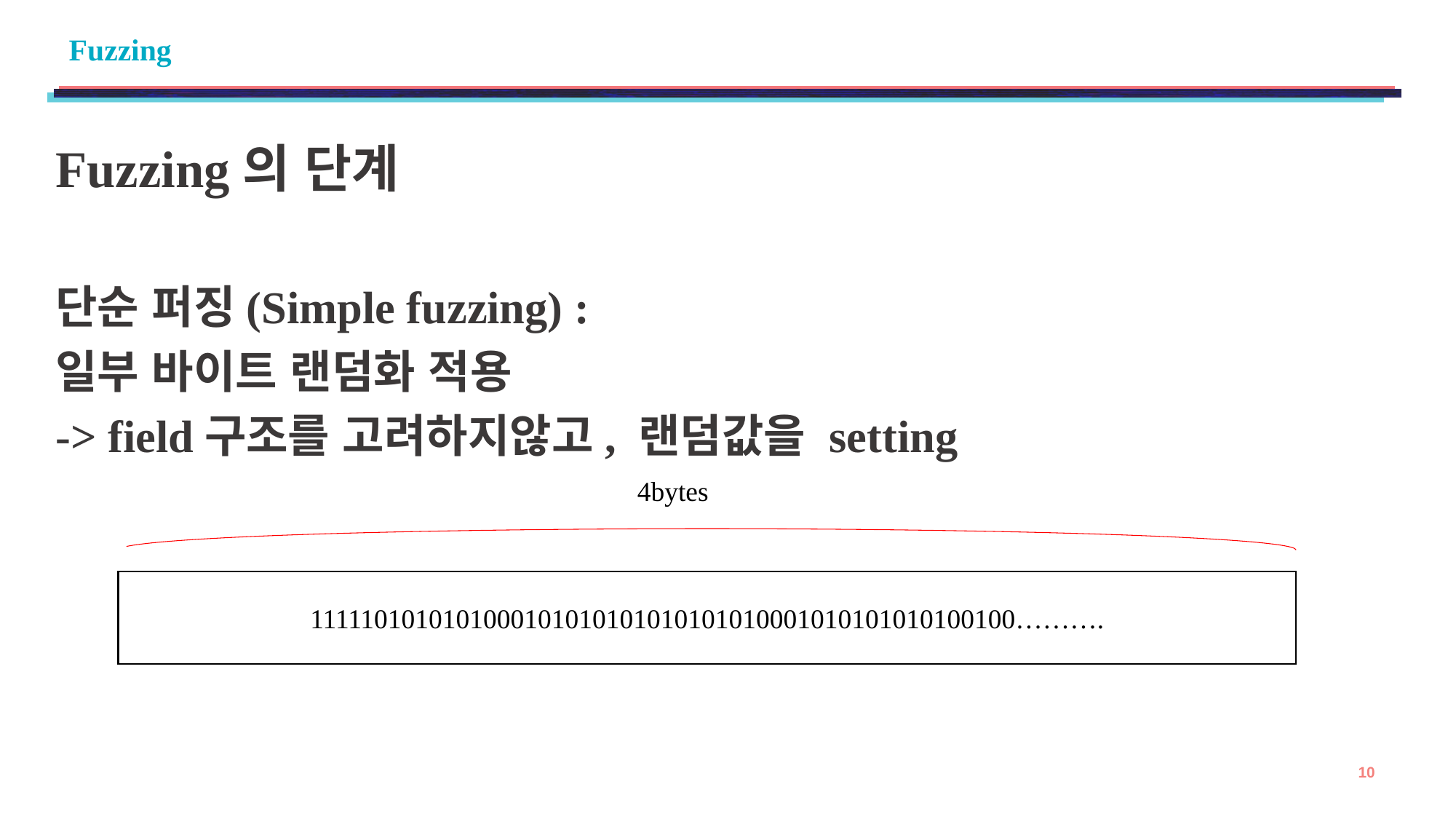

# Fuzzing
Fuzzing의 단계

단순 퍼징(Simple fuzzing) :
일부 바이트 랜덤화 적용
-> field구조를 고려하지않고, 랜덤값을 setting

4bytes

1111101010101000101010101010101010001010101010100100……….